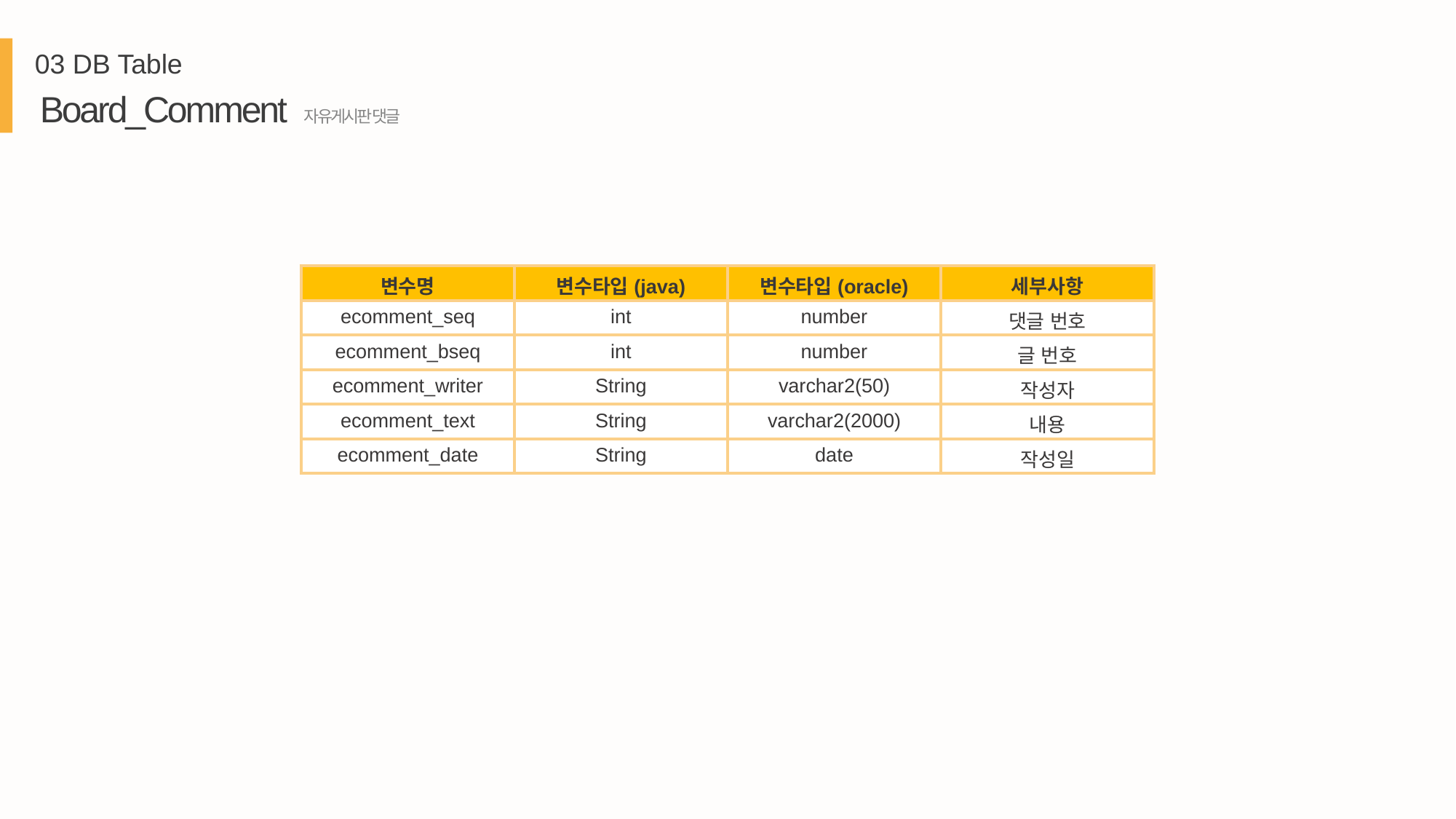

03 DB Table
Board_Comment 자유게시판 댓글
| 변수명 | 변수타입(java) | 변수타입(oracle) | 세부사항 |
| --- | --- | --- | --- |
| ecomment\_seq | int | number | 댓글 번호 |
| ecomment\_bseq | int | number | 글 번호 |
| ecomment\_writer | String | varchar2(50) | 작성자 |
| ecomment\_text | String | varchar2(2000) | 내용 |
| ecomment\_date | String | date | 작성일 |